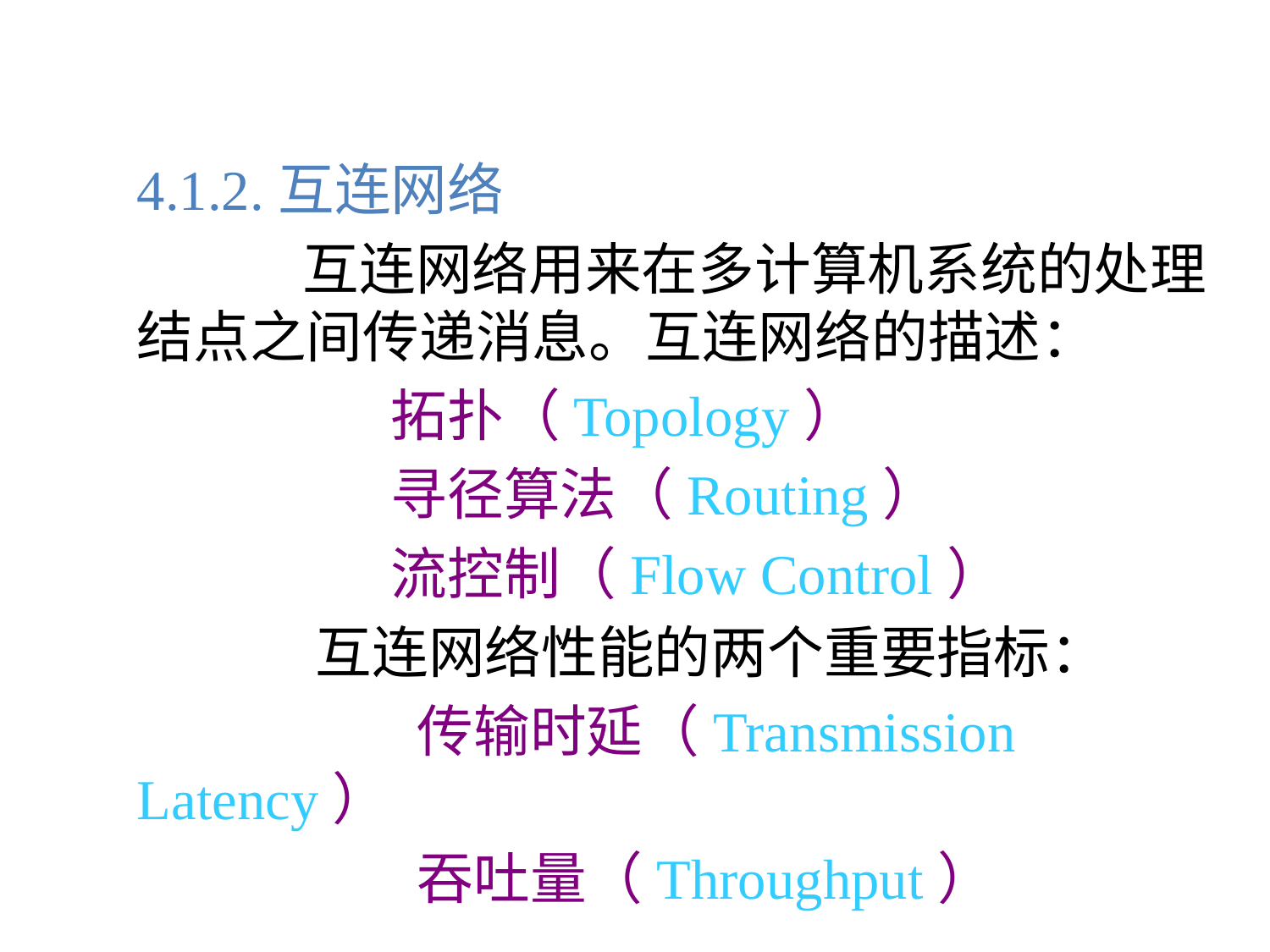

4.1.2.互连网络
		  互连网络用来在多计算机系统的处理结点之间传递消息。互连网络的描述：
			拓扑（Topology）
			寻径算法（Routing）
			流控制（Flow Control）
		   互连网络性能的两个重要指标：
			 传输时延（Transmission Latency）
			 吞吐量（Throughput）